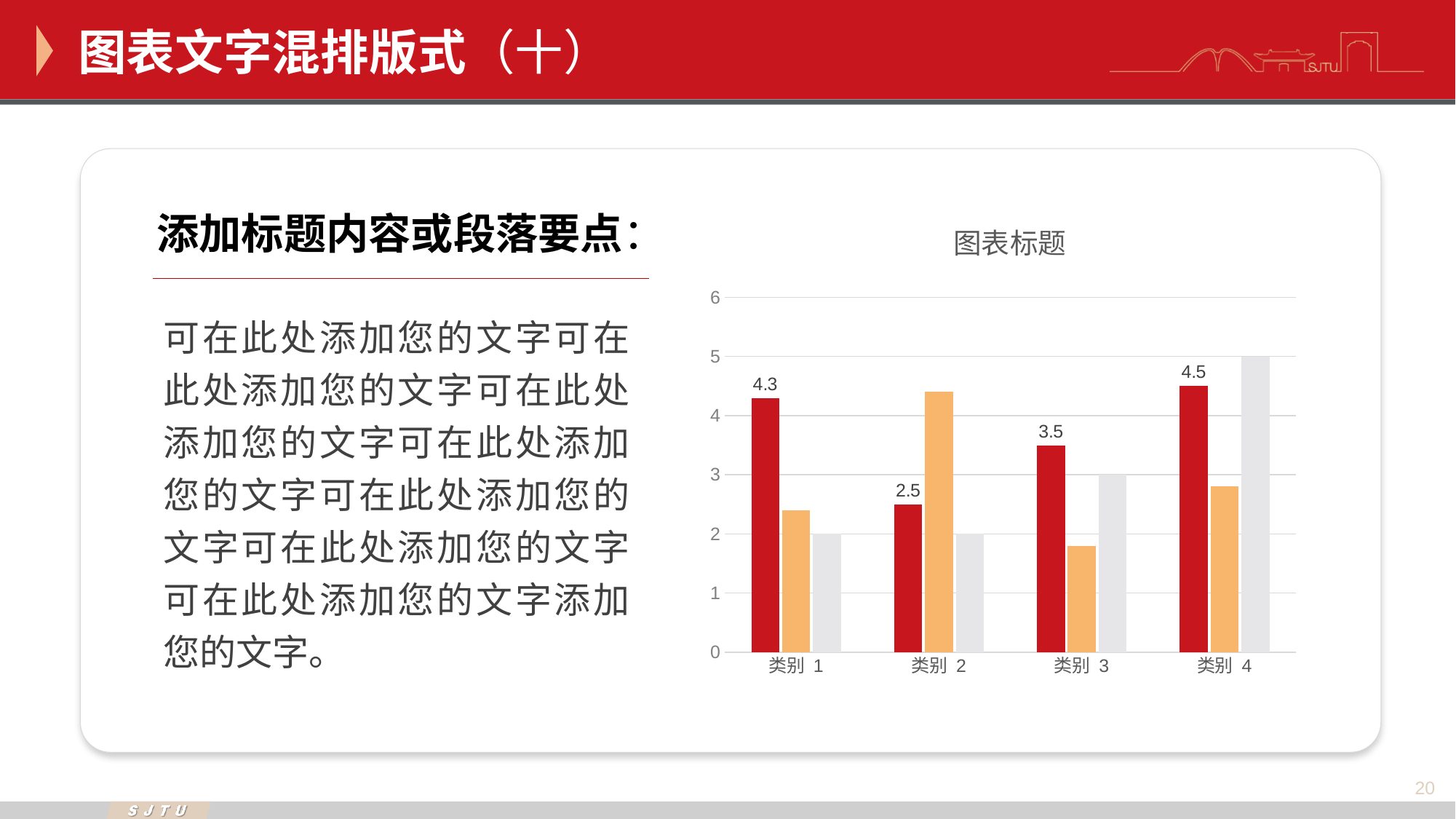

图表文字混排版式（十）

添加标题内容或段落要点：

### Chart: 图表标题

| Category | 系列 1 | 系列 2 | 系列 3 |
|---|---|---|---|
| 类别 1 | 4.3 | 2.4 | 2.0 |
| 类别 2 | 2.5 | 4.4 | 2.0 |
| 类别 3 | 3.5 | 1.8 | 3.0 |
| 类别 4 | 4.5 | 2.8 | 5.0 |
可在此处添加您的文字可在此处添加您的文字可在此处添加您的文字可在此处添加您的文字可在此处添加您的文字可在此处添加您的文字可在此处添加您的文字添加您的文字。
20